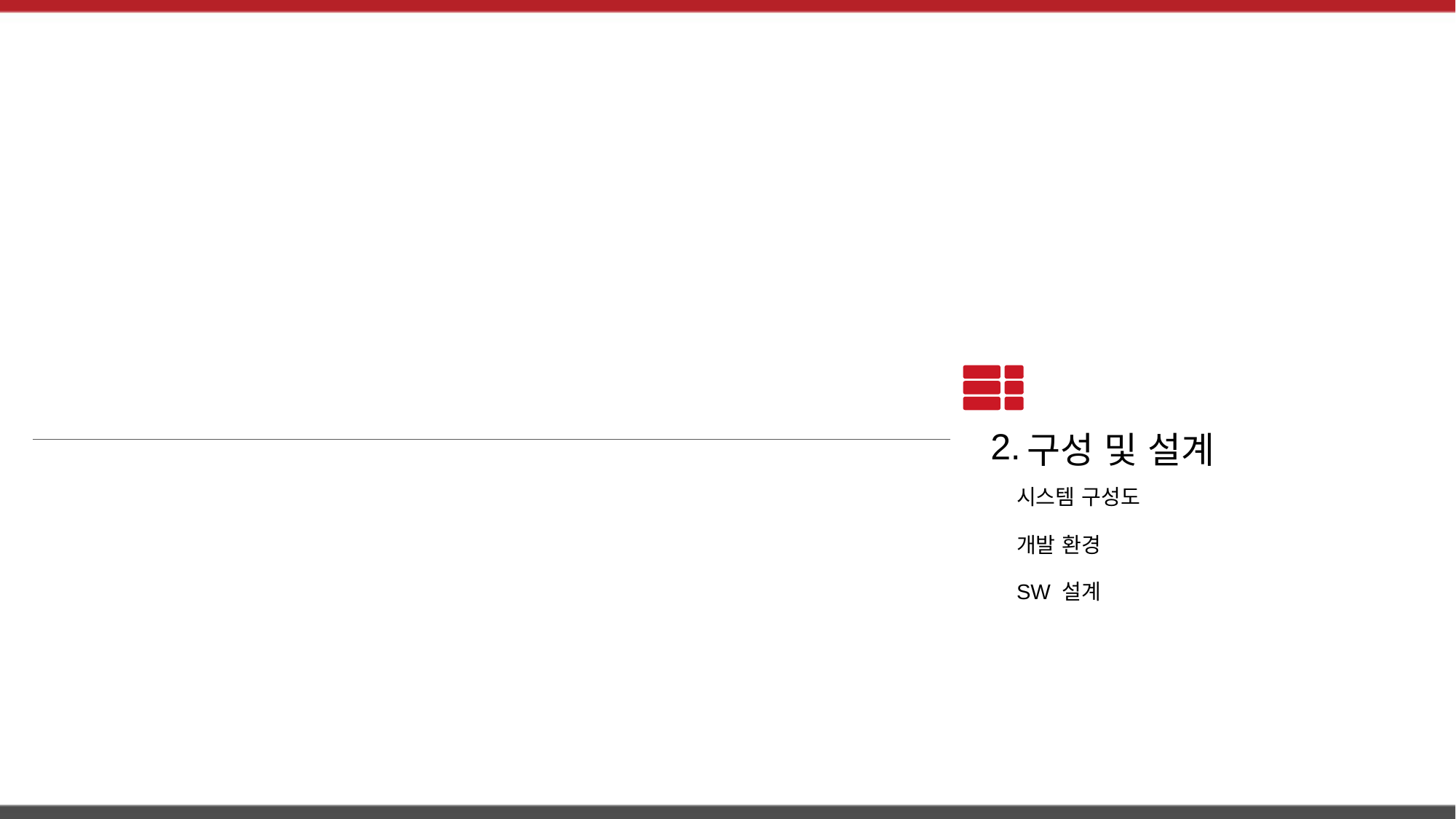

2.
구성 및 설계
시스템 구성도
개발 환경
SW 설계